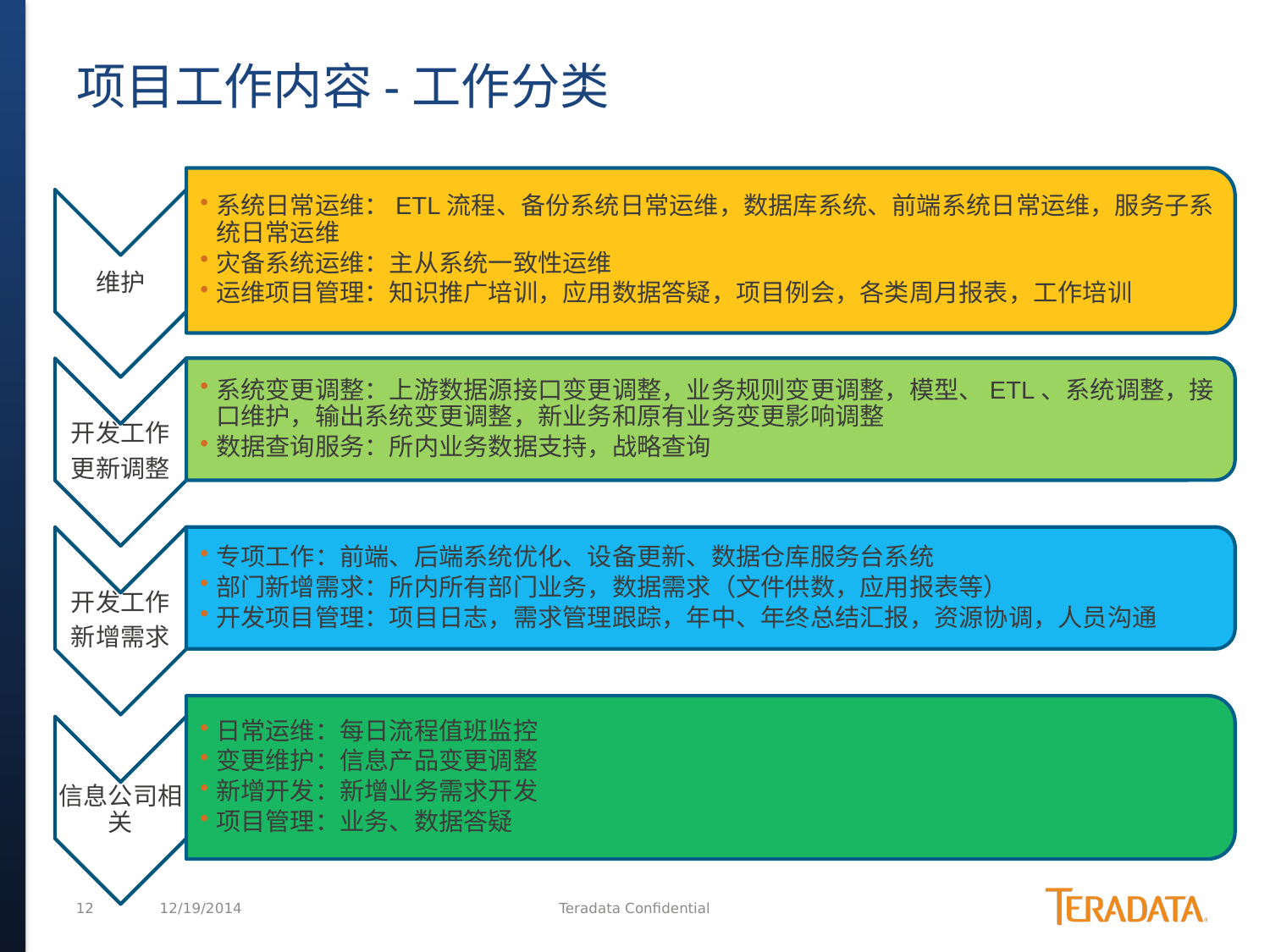

# 项目工作内容-工作分类
维护
系统日常运维：ETL流程、备份系统日常运维，数据库系统、前端系统日常运维，服务子系统日常运维
灾备系统运维：主从系统一致性运维
运维项目管理：知识推广培训，应用数据答疑，项目例会，各类周月报表，工作培训
开发工作
更新调整
系统变更调整：上游数据源接口变更调整，业务规则变更调整，模型、ETL、系统调整，接口维护，输出系统变更调整，新业务和原有业务变更影响调整
数据查询服务：所内业务数据支持，战略查询
开发工作
新增需求
专项工作：前端、后端系统优化、设备更新、数据仓库服务台系统
部门新增需求：所内所有部门业务，数据需求（文件供数，应用报表等）
开发项目管理：项目日志，需求管理跟踪，年中、年终总结汇报，资源协调，人员沟通
信息公司相关
日常运维：每日流程值班监控
变更维护：信息产品变更调整
新增开发：新增业务需求开发
项目管理：业务、数据答疑